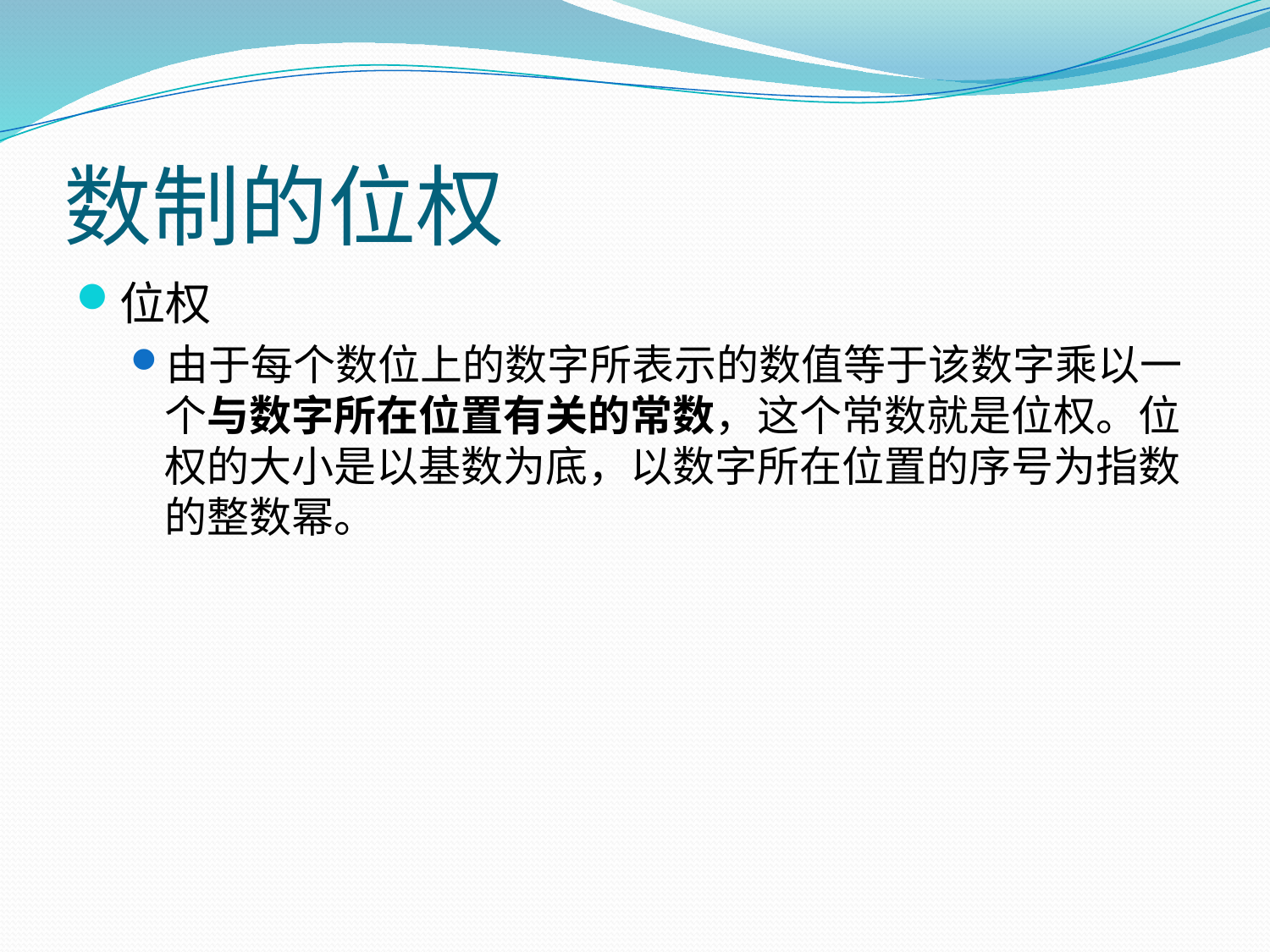

# 数制的位权
位权
由于每个数位上的数字所表示的数值等于该数字乘以一个与数字所在位置有关的常数，这个常数就是位权。位权的大小是以基数为底，以数字所在位置的序号为指数的整数幂。